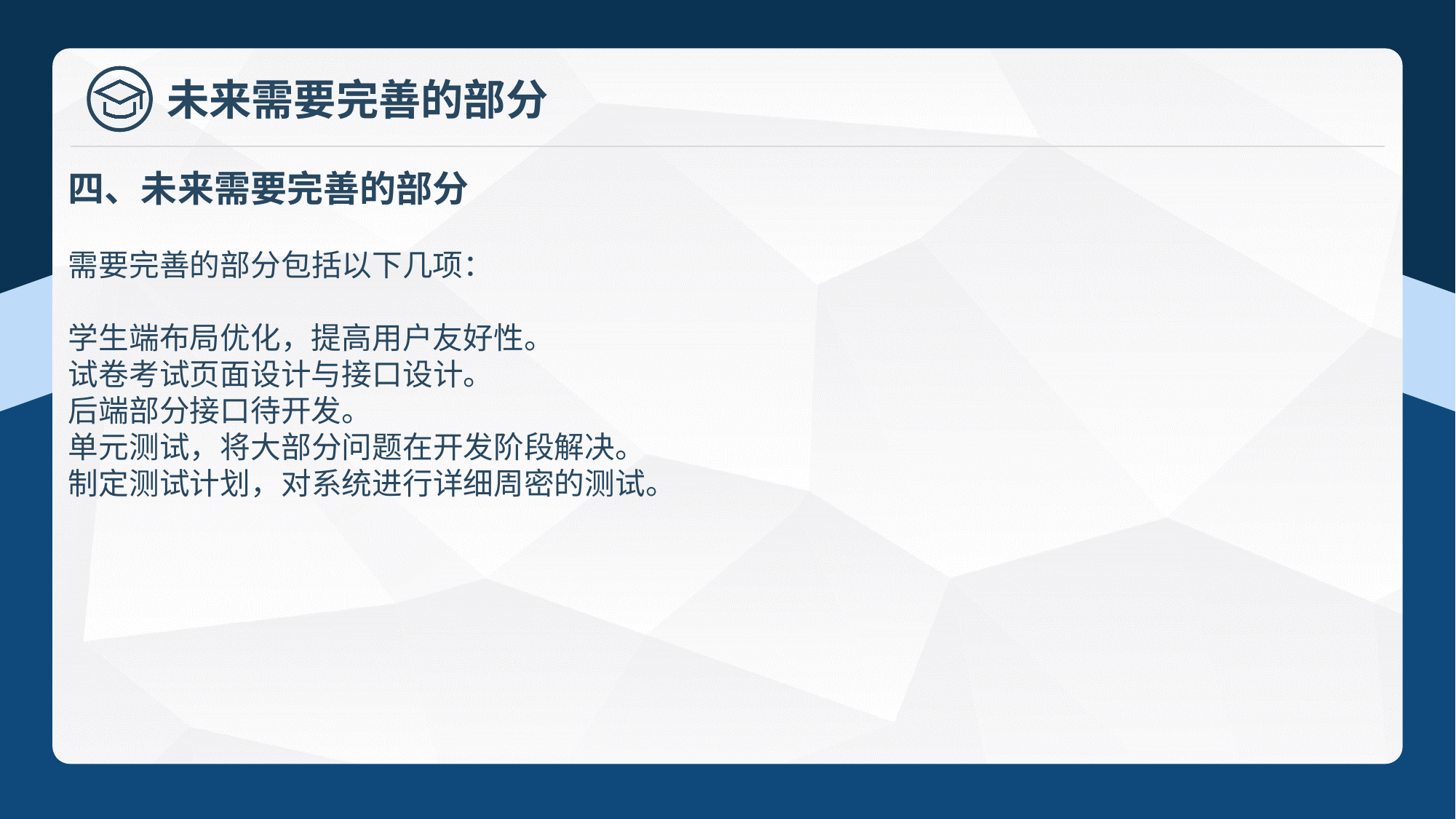

四、未来需要完善的部分

需要完善的部分包括以下几项：

学生端布局优化，提高用户友好性。
试卷考试页面设计与接口设计。
后端部分接口待开发。
单元测试，将大部分问题在开发阶段解决。
制定测试计划，对系统进行详细周密的测试。

未来需要完善的部分